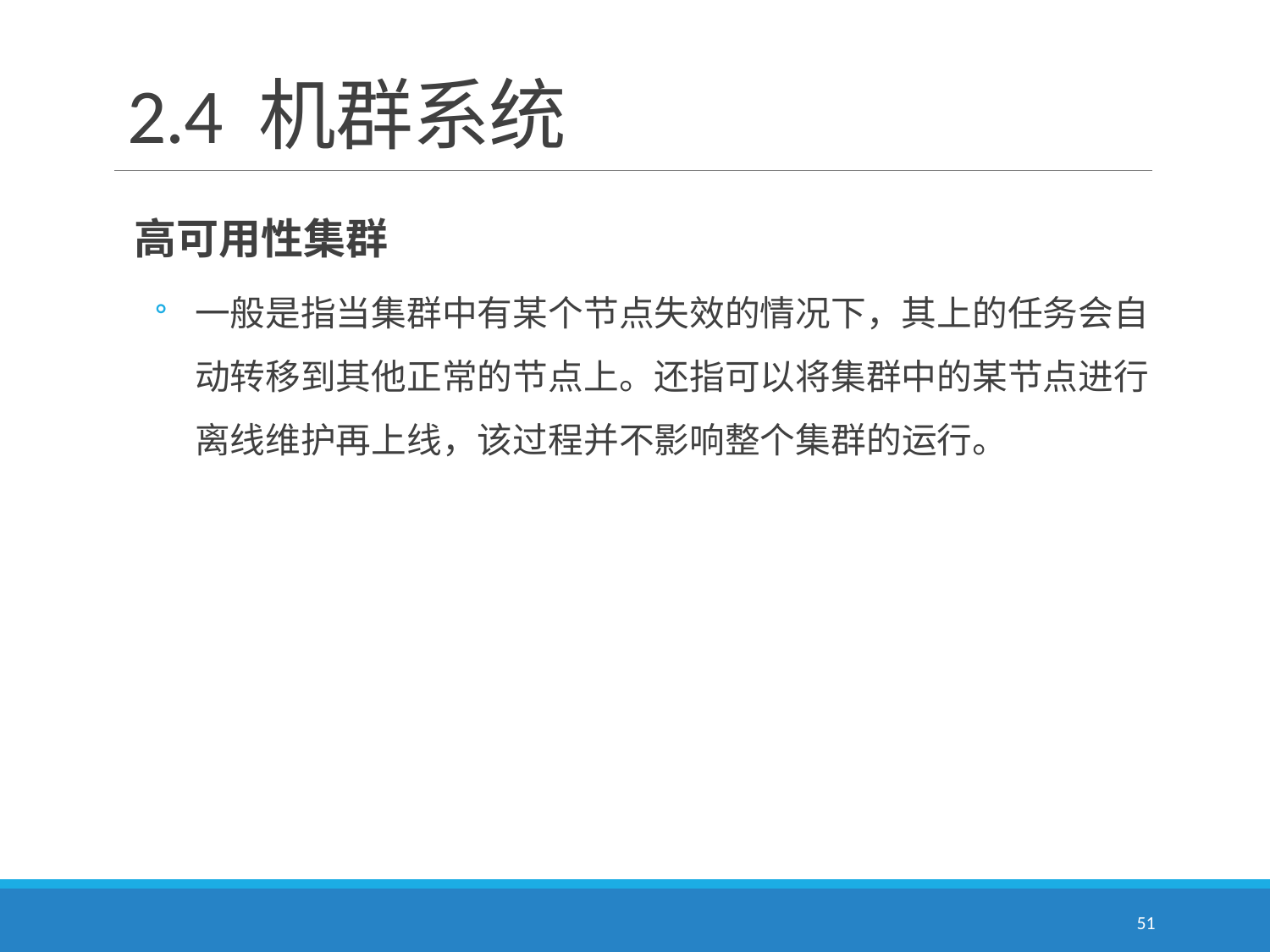

# 2.4 机群系统
 高可用性集群
一般是指当集群中有某个节点失效的情况下，其上的任务会自动转移到其他正常的节点上。还指可以将集群中的某节点进行离线维护再上线，该过程并不影响整个集群的运行。
51